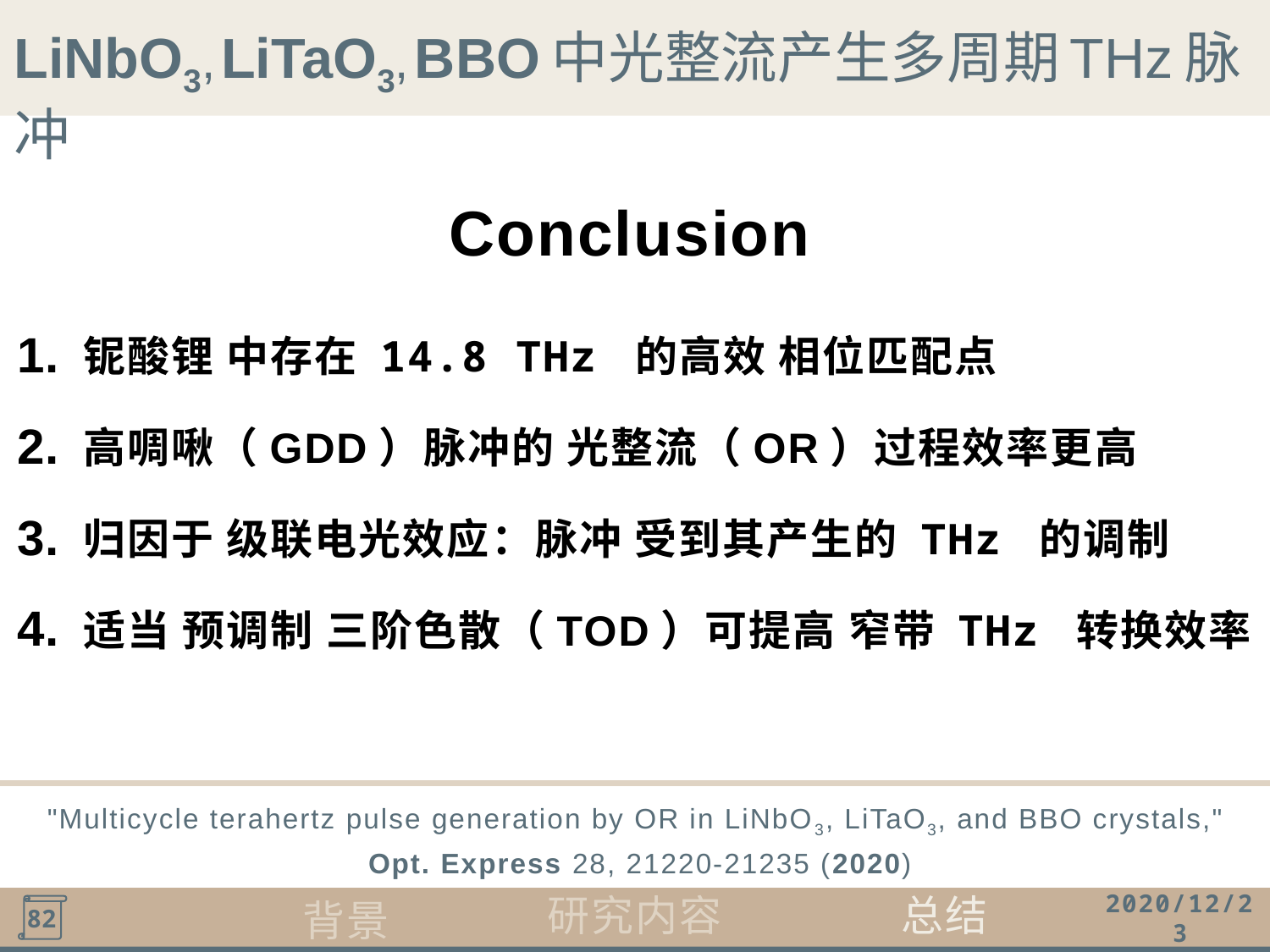

LiNbO3, LiTaO3, BBO 中光整流产生多周期 THz 脉冲
Conclusion
铌酸锂 中存在 14.8 THz 的高效 相位匹配点
高啁啾（GDD）脉冲的 光整流（OR）过程效率更高
归因于 级联电光效应：脉冲 受到其产生的 THz 的调制
适当 预调制 三阶色散（TOD）可提高 窄带 THz 转换效率

"Multicycle terahertz pulse generation by OR in LiNbO3, LiTaO3, and BBO crystals,"
 Opt. Express 28, 21220-21235 (2020)
背景
研究内容
总结
2020/12/23
82